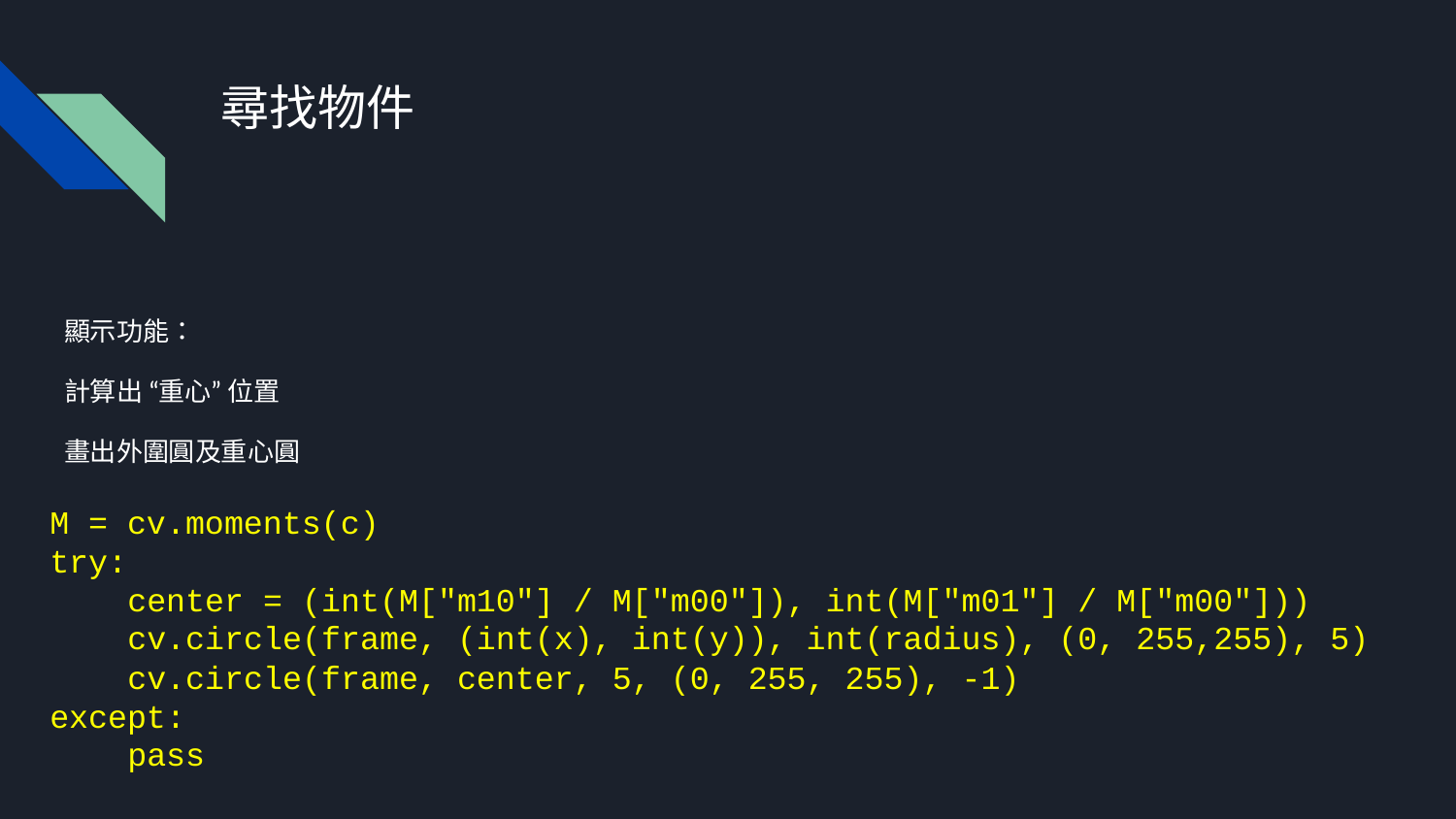

# 尋找物件
顯示功能：
計算出 “重心” 位置
畫出外圍圓及重心圓
M = cv.moments(c)
try:
    center = (int(M["m10"] / M["m00"]), int(M["m01"] / M["m00"]))
    cv.circle(frame, (int(x), int(y)), int(radius), (0, 255,255), 5)
    cv.circle(frame, center, 5, (0, 255, 255), -1)
except:
    pass